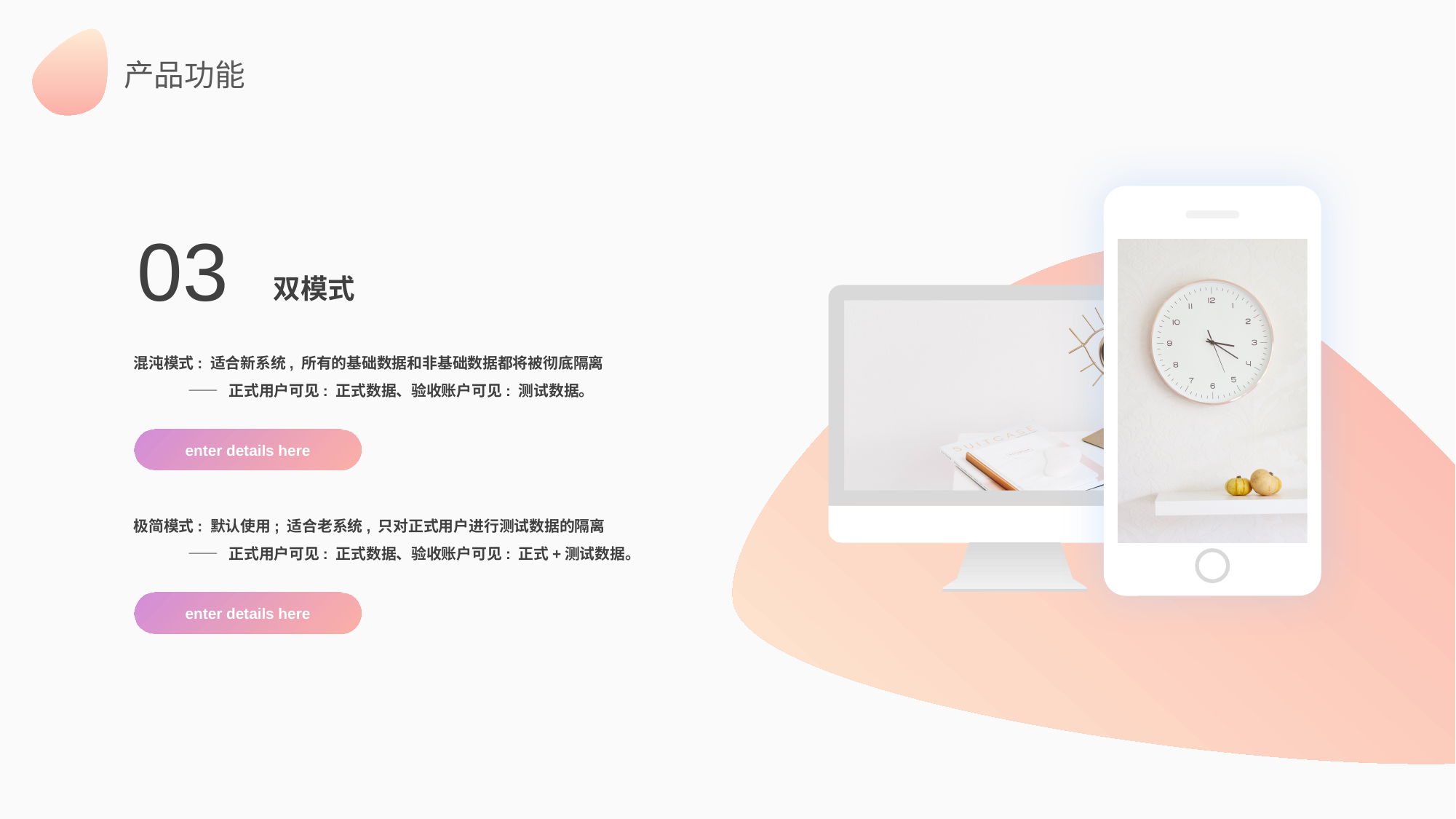

产品功能

03
双模式

混沌模式: 适合新系统, 所有的基础数据和非基础数据都将被彻底隔离
——  正式用户可见: 正式数据、验收账户可见: 测试数据。
enter details here

极简模式: 默认使用; 适合老系统, 只对正式用户进行测试数据的隔离
——  正式用户可见: 正式数据、验收账户可见: 正式+测试数据。
enter details here